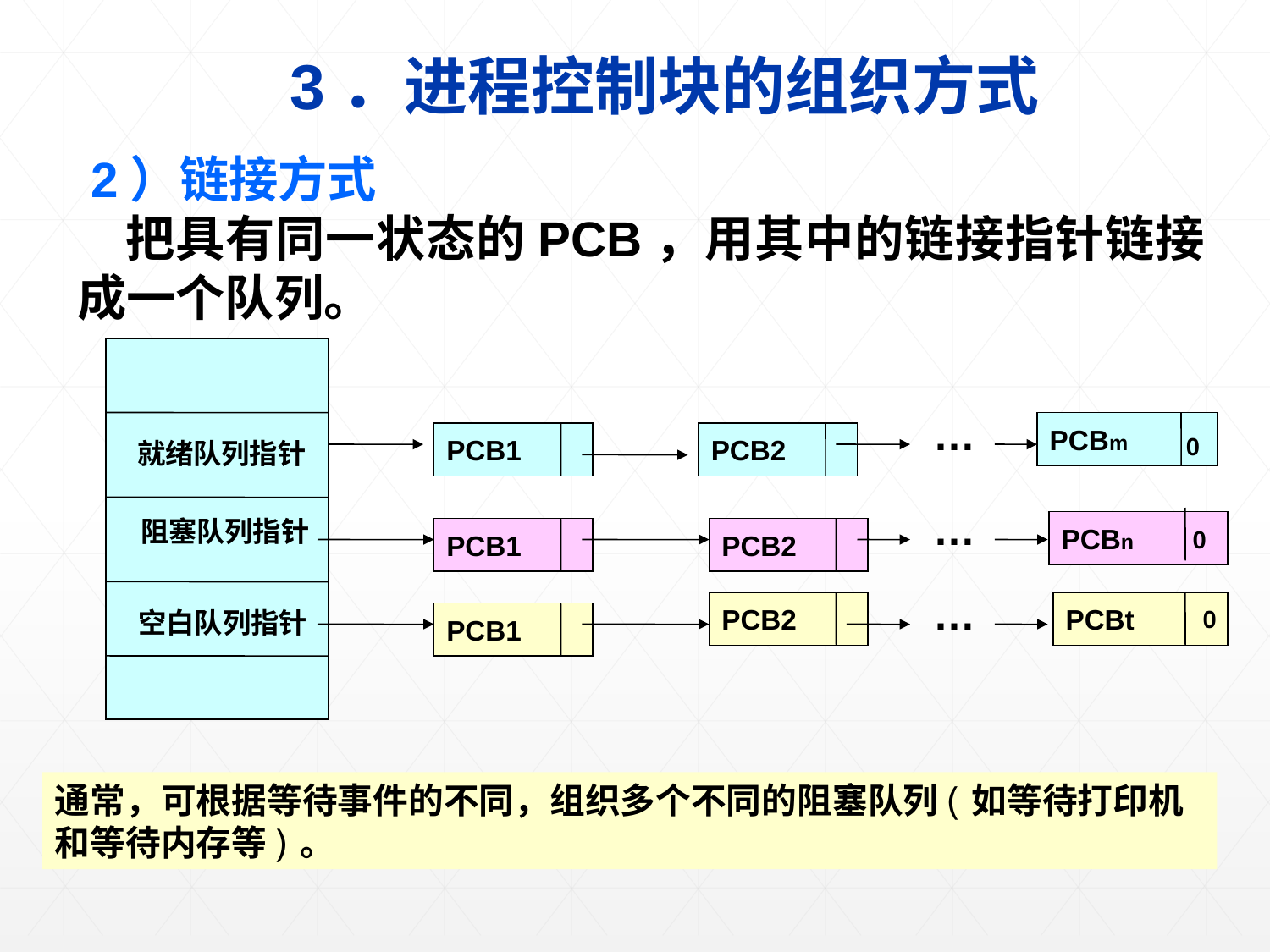

3．进程控制块的组织方式
 2）链接方式
   把具有同一状态的PCB，用其中的链接指针链接成一个队列。

…

PCBm

PCB1

PCB2

0
就绪队列指针

…
阻塞队列指针

PCBn
PCB1

PCB2

0

…
PCB2

PCBt

0
空白队列指针
PCB1

通常，可根据等待事件的不同，组织多个不同的阻塞队列(如等待打印机和等待内存等)。